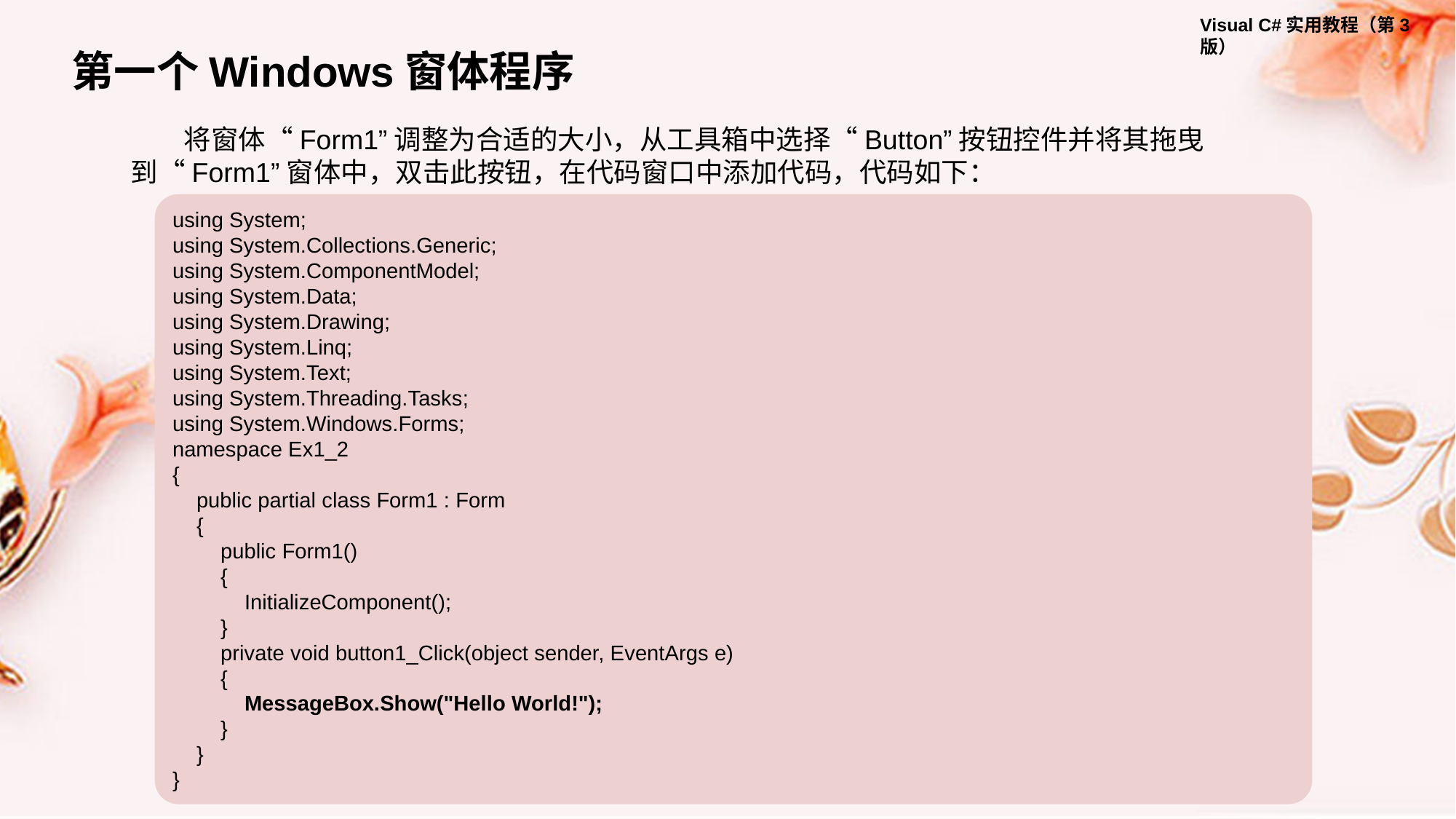

第一个Windows窗体程序
将窗体“Form1”调整为合适的大小，从工具箱中选择“Button”按钮控件并将其拖曳到“Form1”窗体中，双击此按钮，在代码窗口中添加代码，代码如下：
using System;
using System.Collections.Generic;
using System.ComponentModel;
using System.Data;
using System.Drawing;
using System.Linq;
using System.Text;
using System.Threading.Tasks;
using System.Windows.Forms;
namespace Ex1_2
{
    public partial class Form1 : Form
    {
        public Form1()
        {
            InitializeComponent();
        }
        private void button1_Click(object sender, EventArgs e)
        {
            MessageBox.Show("Hello World!");
        }
    }
}